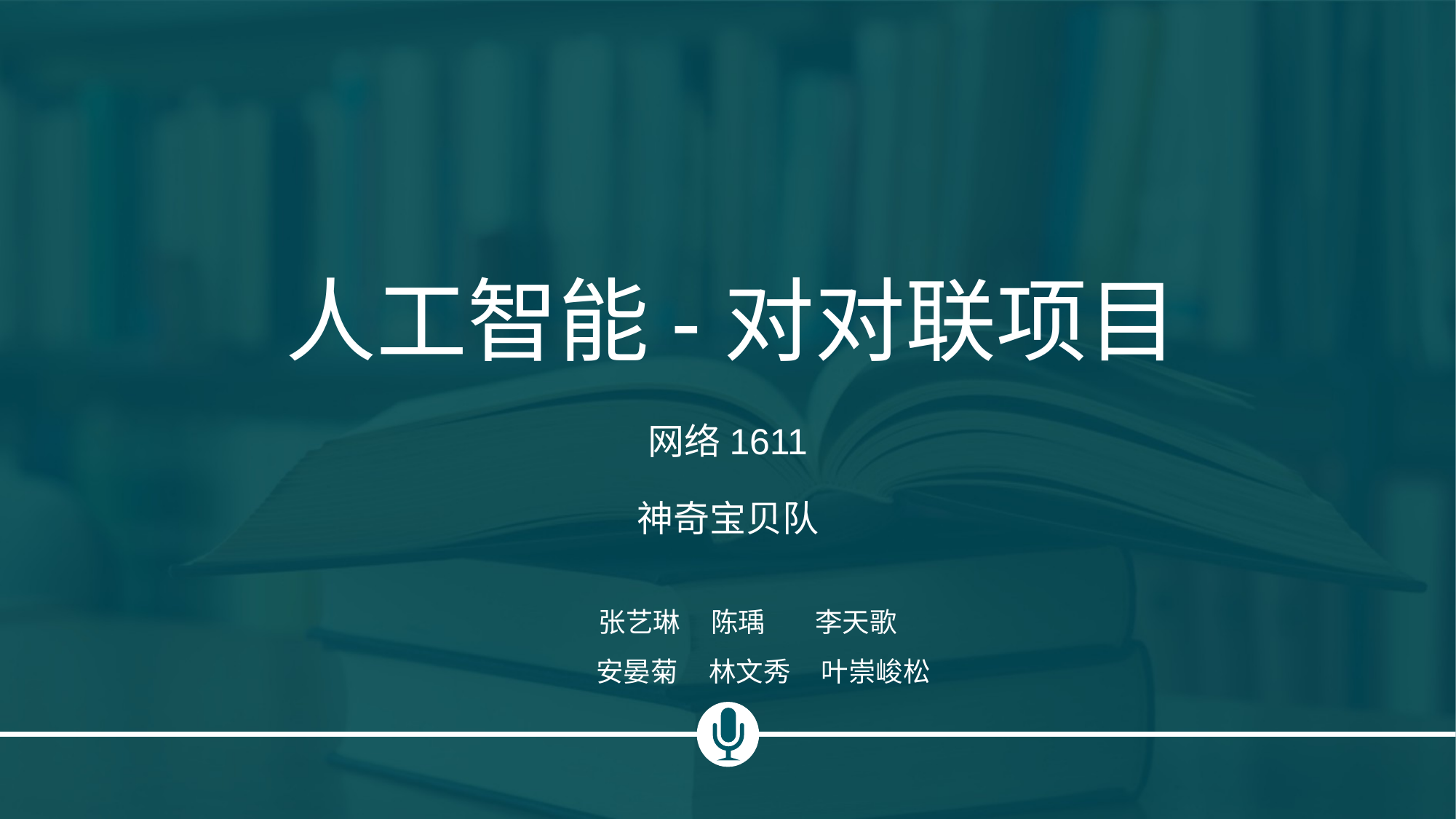

人工智能-对对联项目
网络1611
神奇宝贝队
张艺琳     陈瑀        李天歌
安晏菊     林文秀     叶崇峻松